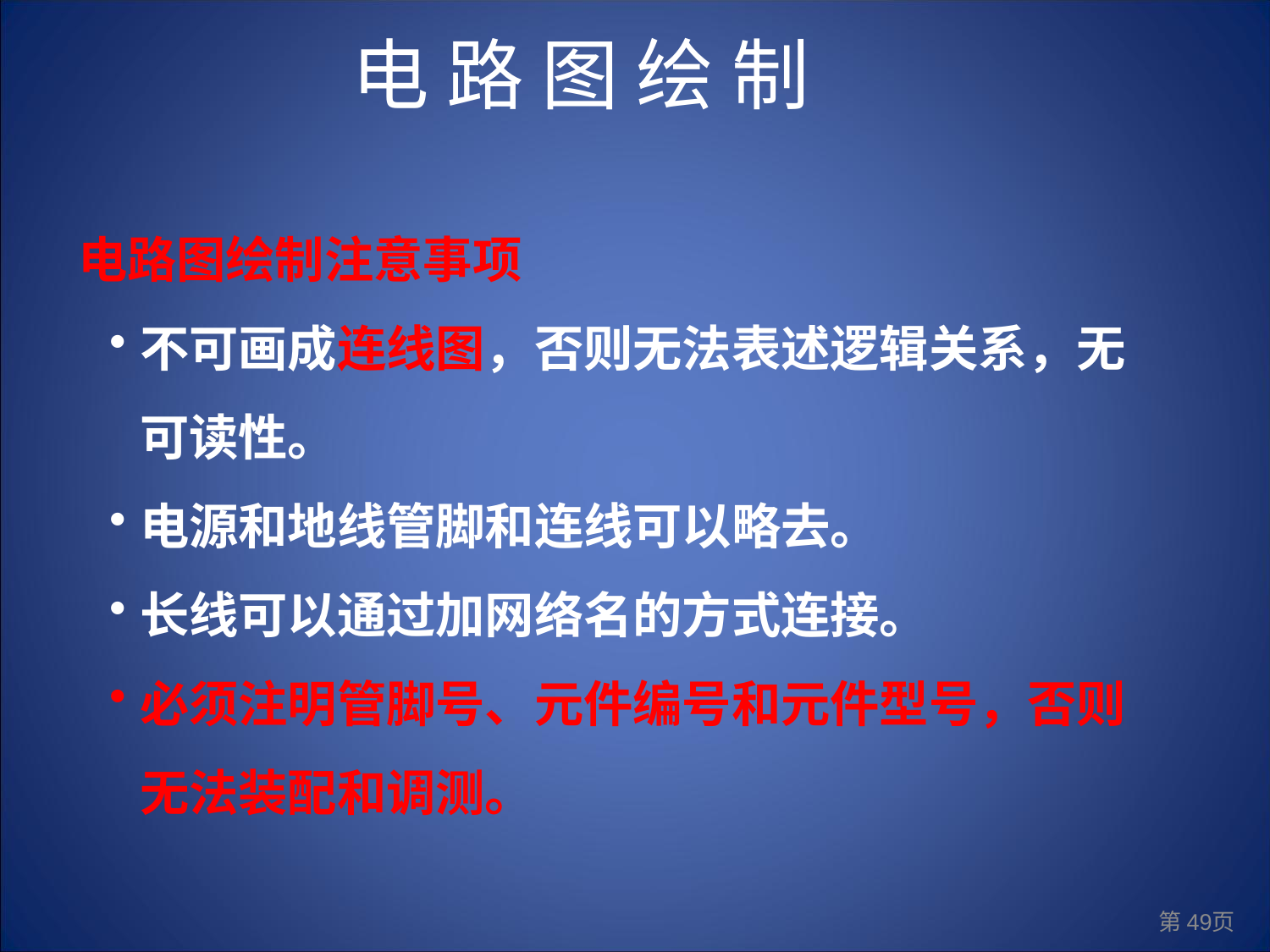

电 路 图 绘 制
电路图绘制注意事项
不可画成连线图，否则无法表述逻辑关系，无可读性。
电源和地线管脚和连线可以略去。
长线可以通过加网络名的方式连接。
必须注明管脚号、元件编号和元件型号，否则无法装配和调测。